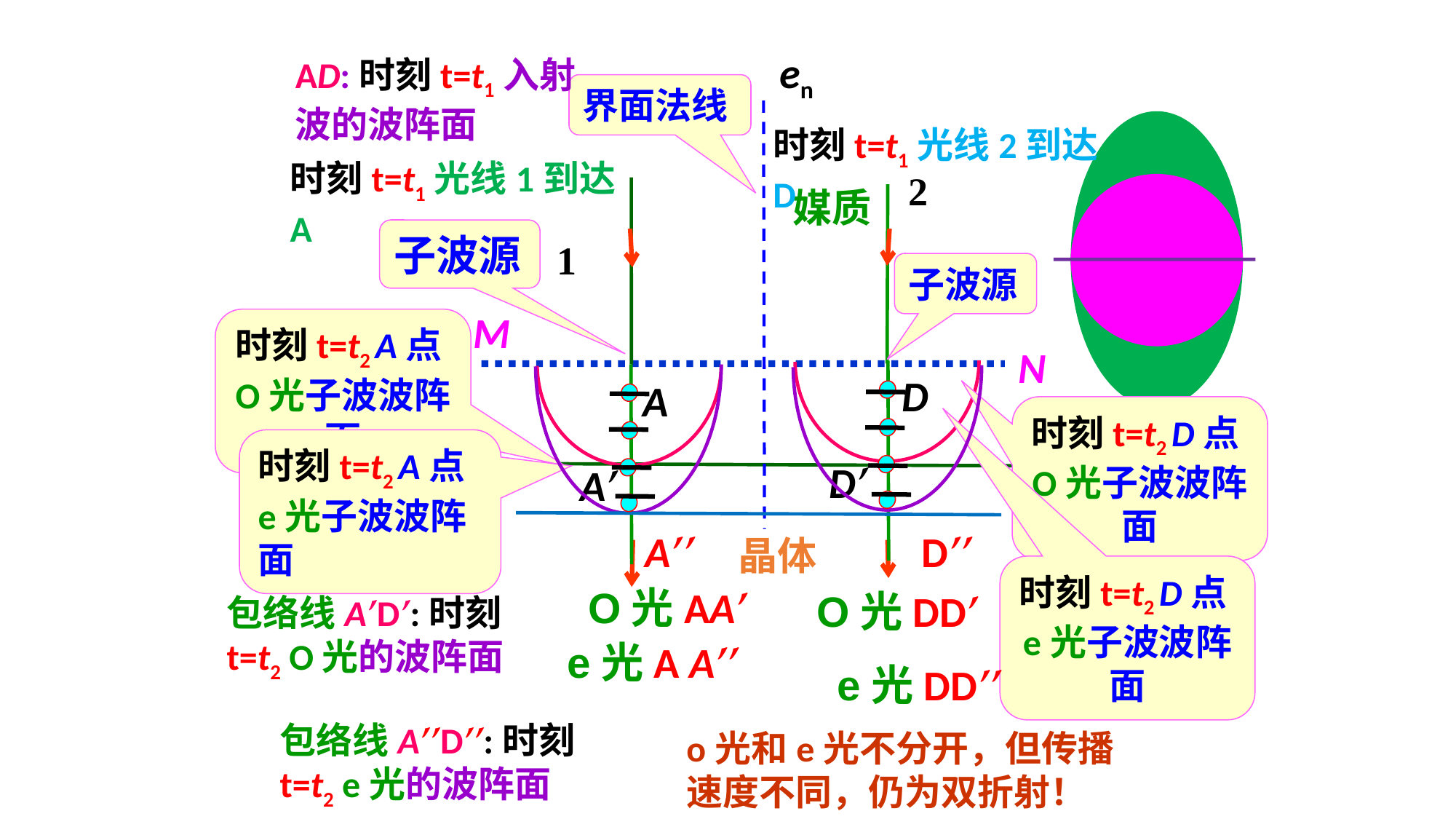

en
AD:时刻t=t1入射波的波阵面
界面法线

时刻t=t1光线2到达D
时刻t=t1光线1到达A

2

媒质

子波源

1
子波源
M
N
时刻t=t2 A点O光子波波阵面

D

A

时刻t=t2 D点O光子波波阵面
D’
A’
时刻t=t2 A点e光子波波阵面

A’’
D’’
晶体

O光AA’
O光DD’
时刻t=t2 D点e光子波波阵面
包络线A’D’:时刻t=t2 O光的波阵面
e光A A’’
e光DD’’
包络线A’’D’’:时刻t=t2 e光的波阵面
o光和e光不分开，但传播速度不同，仍为双折射！